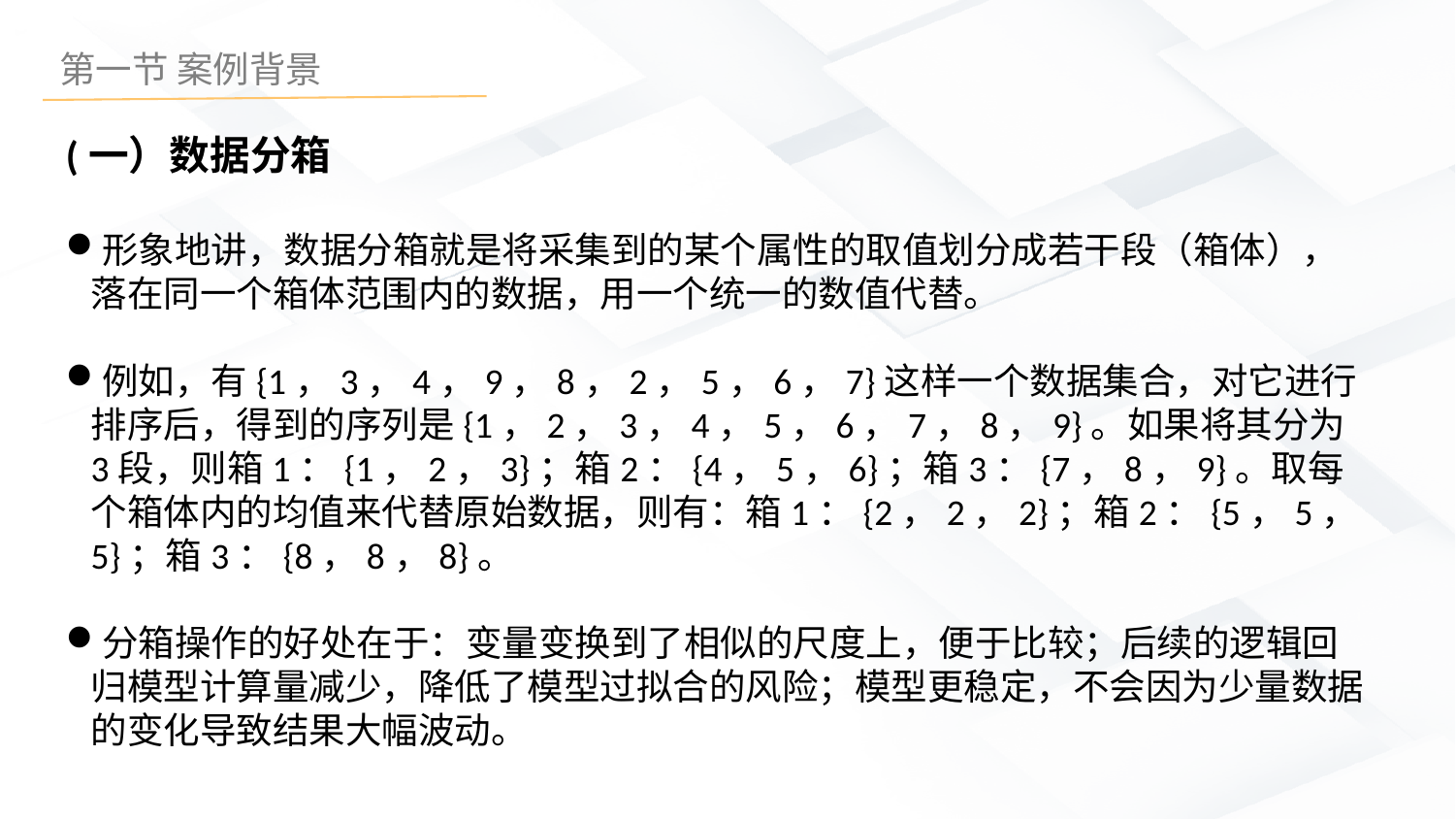

(一）数据分箱

形象地讲，数据分箱就是将采集到的某个属性的取值划分成若干段（箱体），落在同一个箱体范围内的数据，用一个统一的数值代替。

例如，有{1，3，4，9，8，2，5，6，7}这样一个数据集合，对它进行排序后，得到的序列是{1，2，3，4，5，6，7，8，9}。如果将其分为3段，则箱1：{1，2，3}；箱2：{4，5，6}；箱3：{7，8，9}。取每个箱体内的均值来代替原始数据，则有：箱1：{2，2，2}；箱2：{5，5，5}；箱3：{8，8，8}。

分箱操作的好处在于：变量变换到了相似的尺度上，便于比较；后续的逻辑回归模型计算量减少，降低了模型过拟合的风险；模型更稳定，不会因为少量数据的变化导致结果大幅波动。